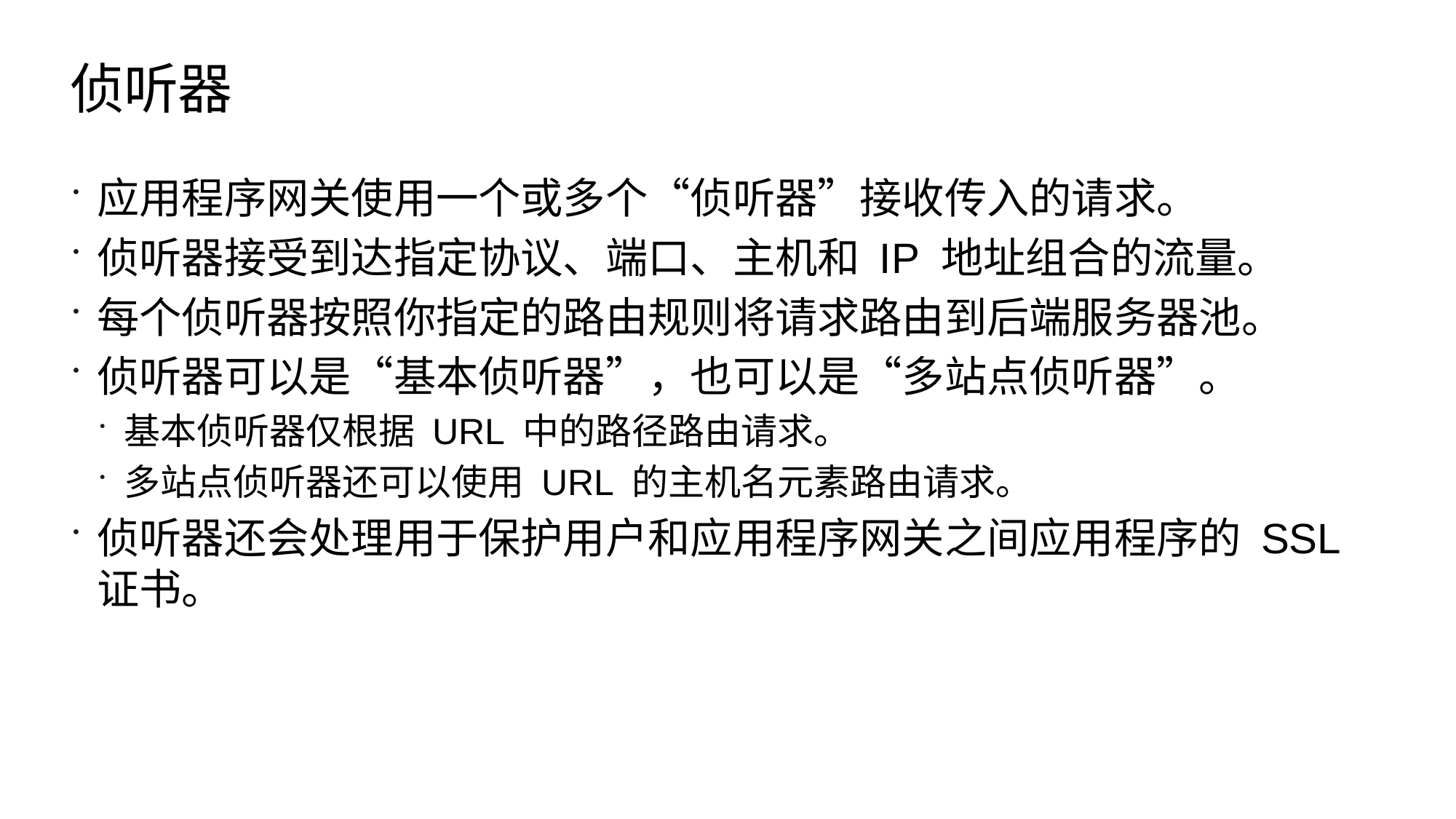

# 侦听器
应用程序网关使用一个或多个“侦听器”接收传入的请求。
侦听器接受到达指定协议、端口、主机和 IP 地址组合的流量。
每个侦听器按照你指定的路由规则将请求路由到后端服务器池。
侦听器可以是“基本侦听器”，也可以是“多站点侦听器”。
基本侦听器仅根据 URL 中的路径路由请求。
多站点侦听器还可以使用 URL 的主机名元素路由请求。
侦听器还会处理用于保护用户和应用程序网关之间应用程序的 SSL 证书。